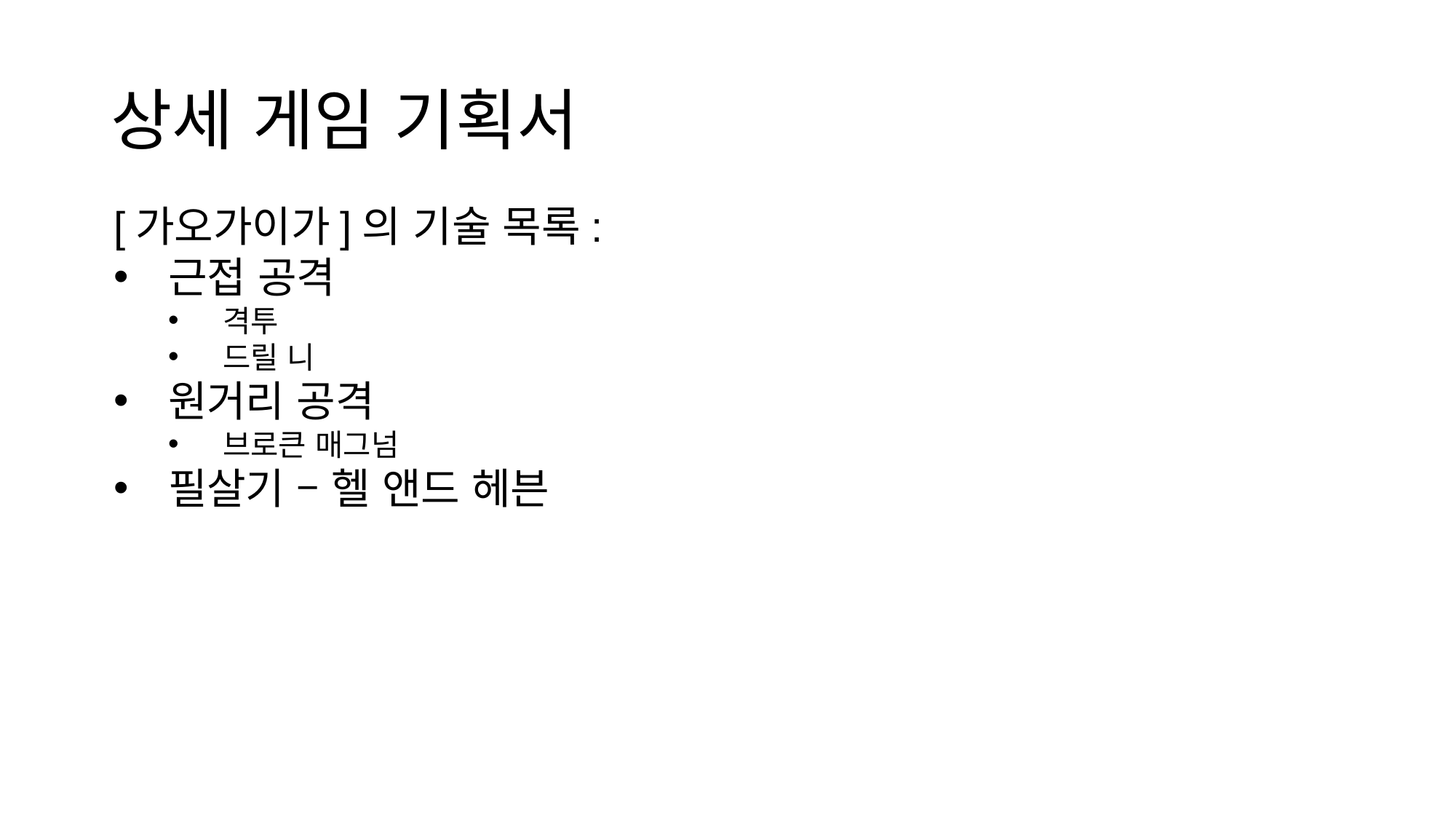

# 상세 게임 기획서
[가오가이가]의 기술 목록:
근접 공격
격투
드릴 니
원거리 공격
브로큰 매그넘
필살기 – 헬 앤드 헤븐